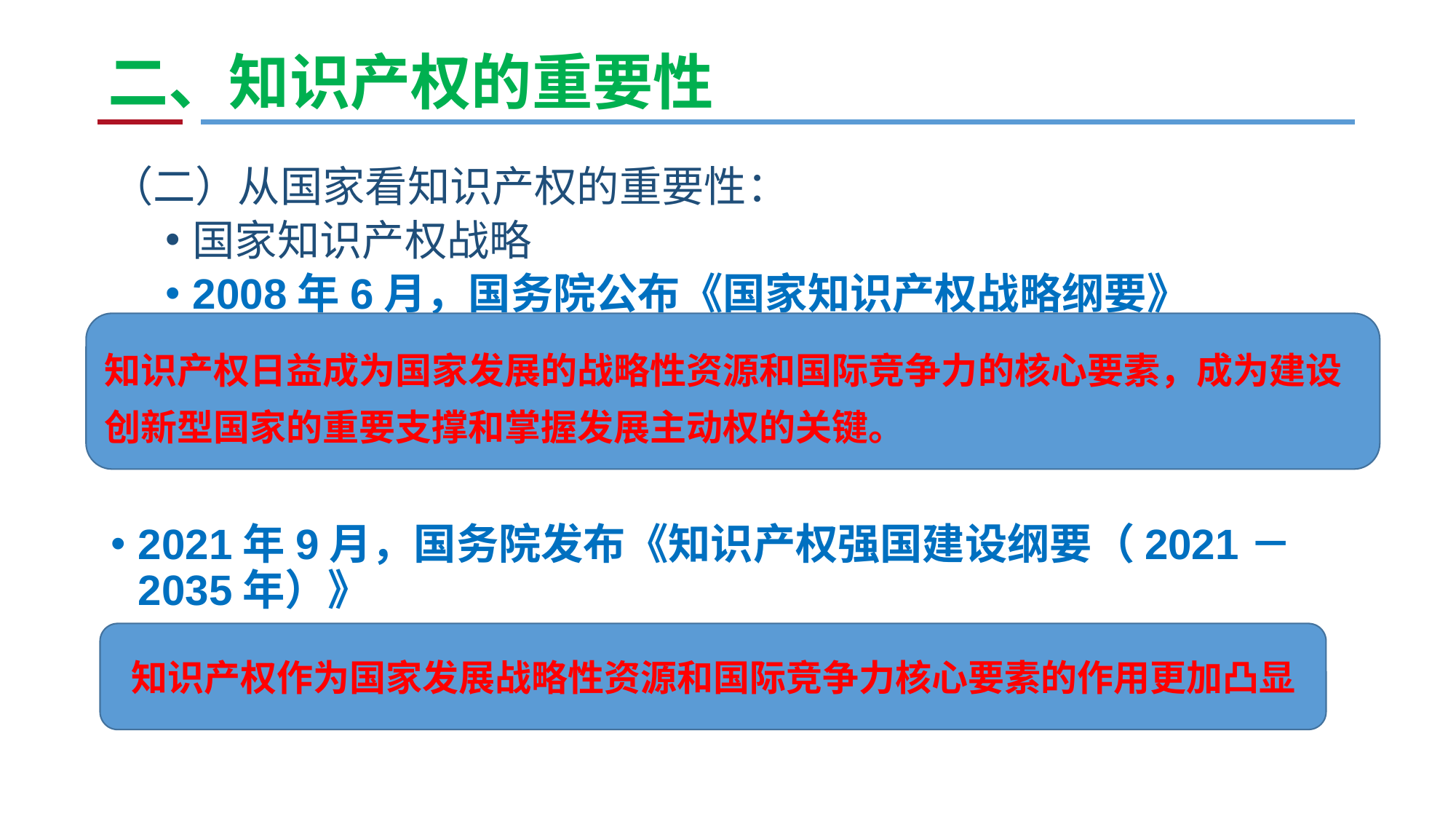

# 二、知识产权的重要性
（二）从国家看知识产权的重要性：
国家知识产权战略
2008年6月，国务院公布《国家知识产权战略纲要》

2021年9月，国务院发布《知识产权强国建设纲要（2021－2035年）》
知识产权日益成为国家发展的战略性资源和国际竞争力的核心要素，成为建设创新型国家的重要支撑和掌握发展主动权的关键。
知识产权作为国家发展战略性资源和国际竞争力核心要素的作用更加凸显